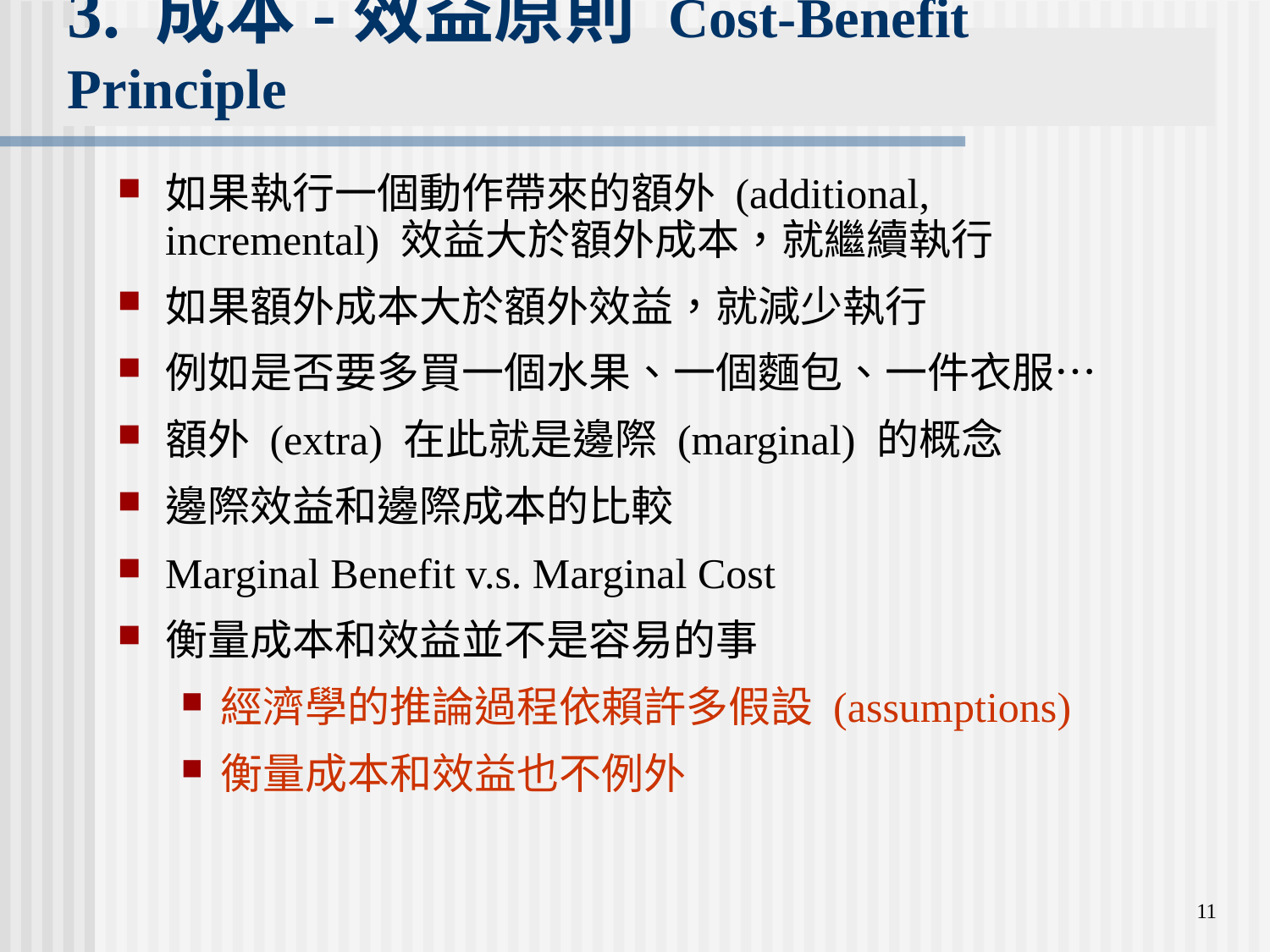

# 3. 成本-效益原則 Cost-Benefit Principle
如果執行一個動作帶來的額外 (additional, incremental) 效益大於額外成本，就繼續執行
如果額外成本大於額外效益，就減少執行
例如是否要多買一個水果、一個麵包、一件衣服…
額外 (extra) 在此就是邊際 (marginal) 的概念
邊際效益和邊際成本的比較
Marginal Benefit v.s. Marginal Cost
衡量成本和效益並不是容易的事
經濟學的推論過程依賴許多假設 (assumptions)
衡量成本和效益也不例外

11